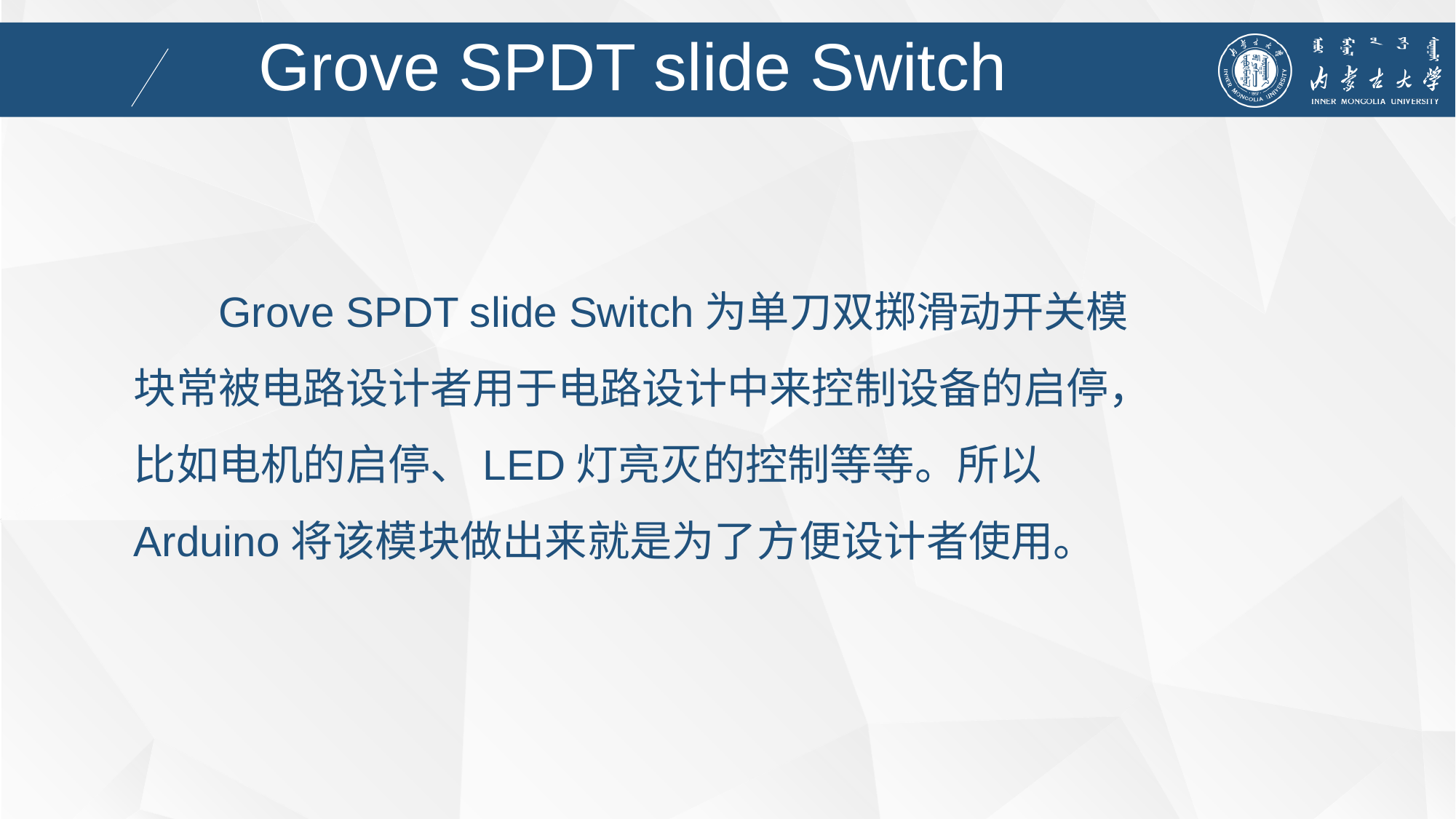

Grove SPDT slide Switch
Grove SPDT slide Switch为单刀双掷滑动开关模块常被电路设计者用于电路设计中来控制设备的启停，比如电机的启停、LED灯亮灭的控制等等。所以Arduino将该模块做出来就是为了方便设计者使用。